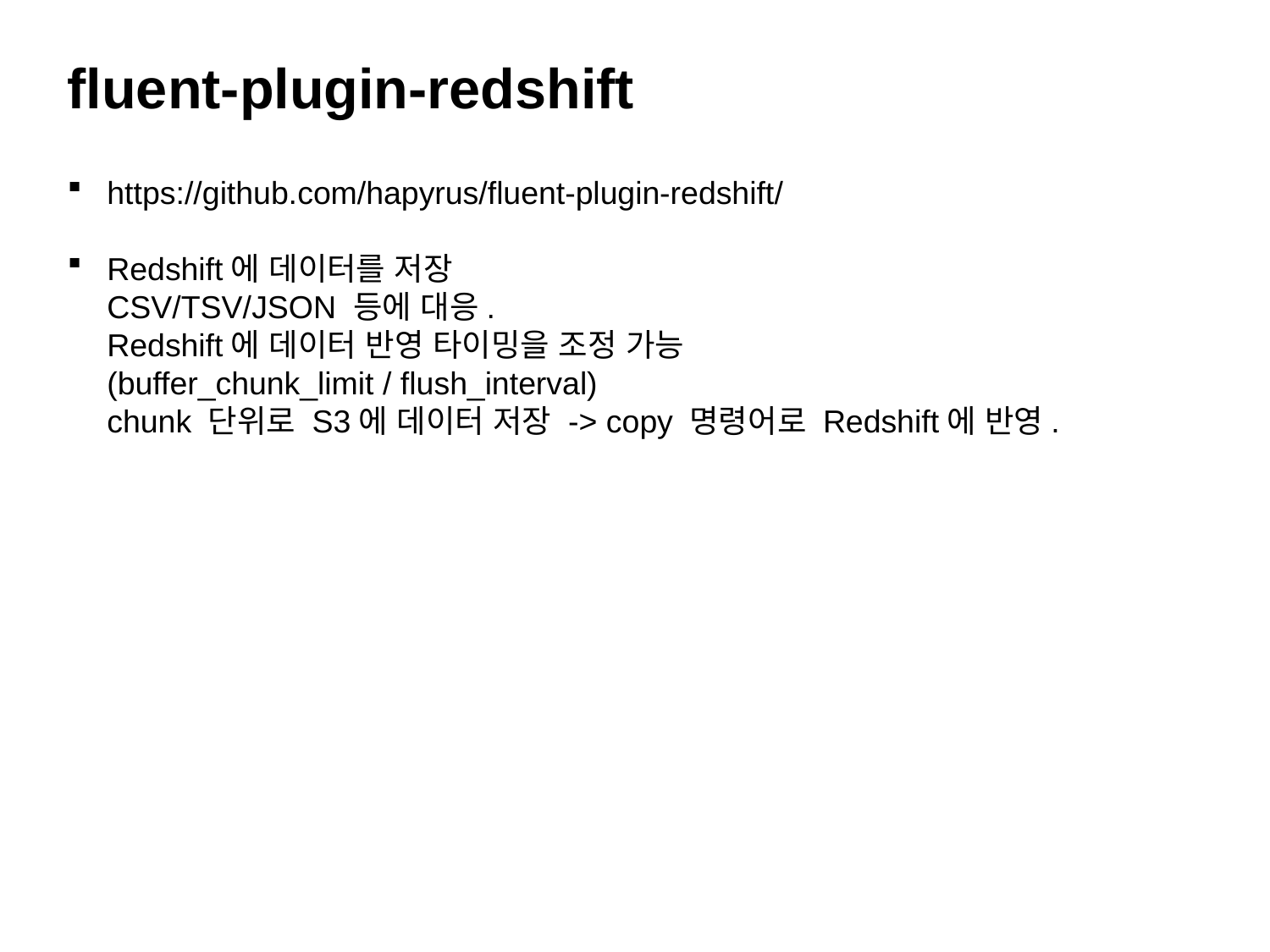

fluent-plugin-redshift
https://github.com/hapyrus/fluent-plugin-redshift/
Redshift에 데이터를 저장
CSV/TSV/JSON 등에 대응.
Redshift에 데이터 반영 타이밍을 조정 가능
(buffer_chunk_limit / flush_interval)
chunk 단위로 S3에 데이터 저장 -> copy 명령어로 Redshift에 반영.